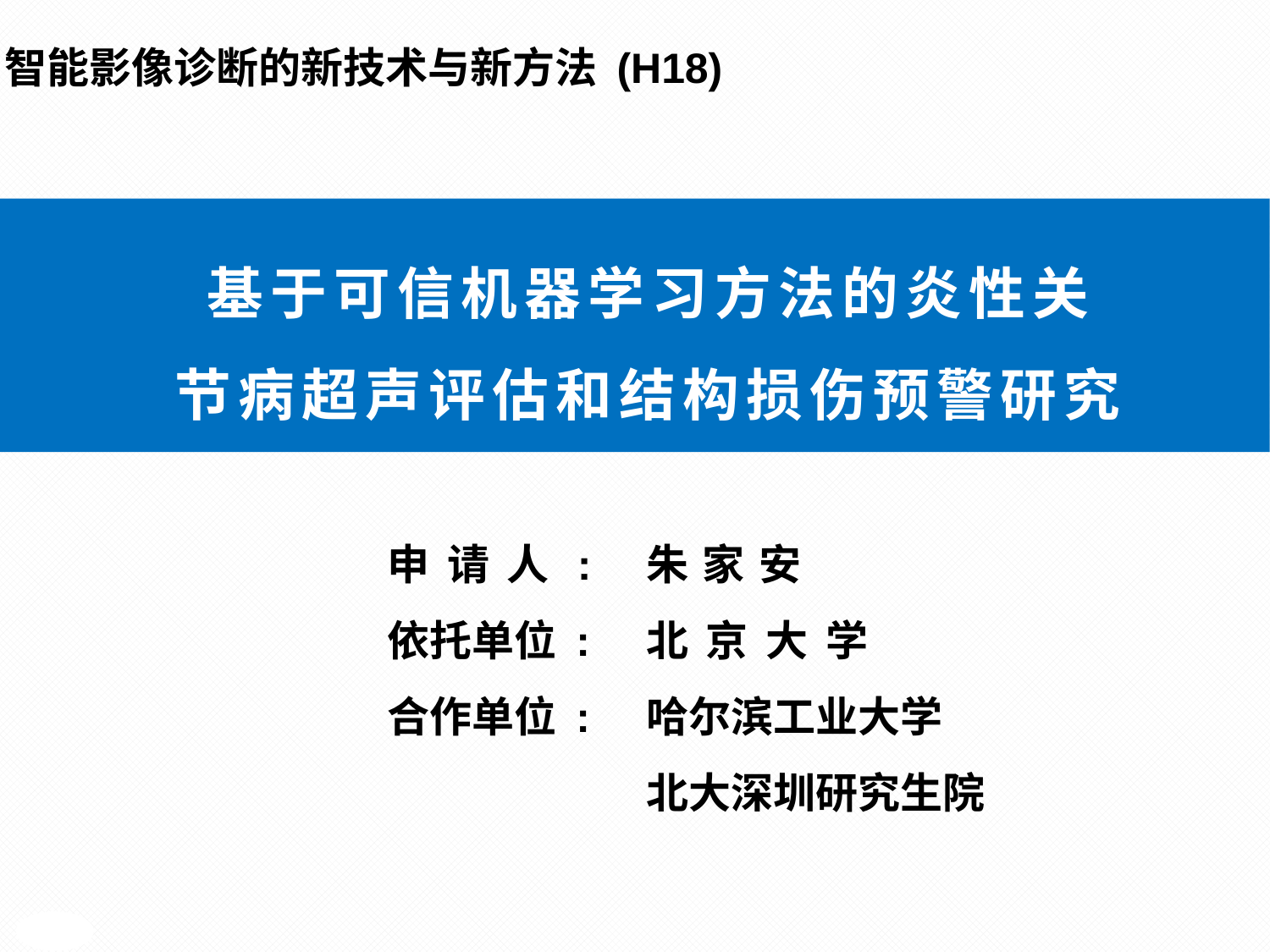

智能影像诊断的新技术与新方法 (H18)

基于可信机器学习方法的炎性关
节病超声评估和结构损伤预警研究
申请人:
依托单位 :
合作单位 :
朱家安
北京大学
哈尔滨工业大学
北大深圳研究生院